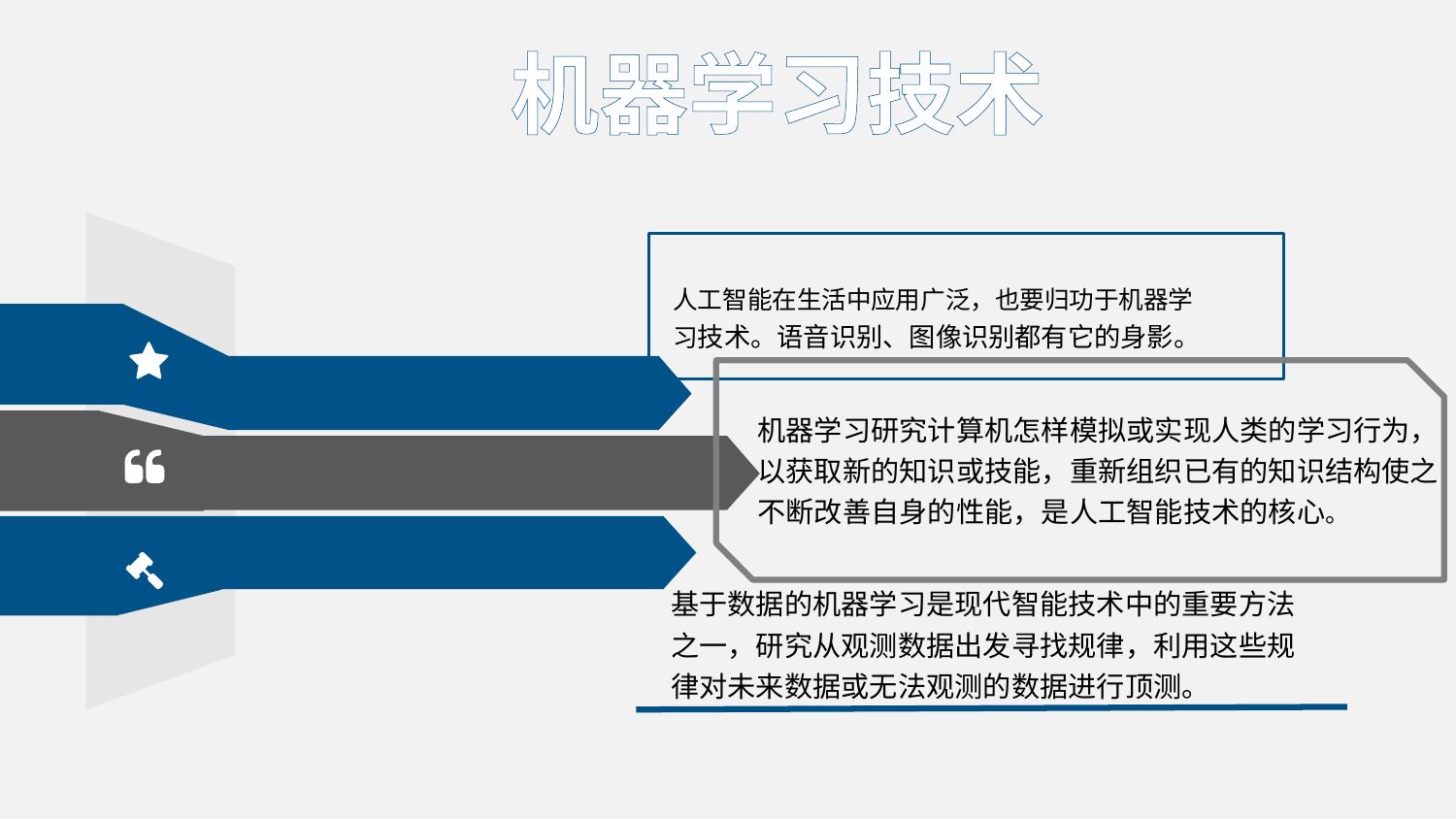

机器学习技术

人工智能在生活中应用广泛，也要归功于机器学习技术。语音识别、图像识别都有它的身影。

机器学习研究计算机怎样模拟或实现人类的学习行为，以获取新的知识或技能，重新组织已有的知识结构使之不断改善自身的性能，是人工智能技术的核心。

基于数据的机器学习是现代智能技术中的重要方法之一，研究从观测数据出发寻找规律，利用这些规律对未来数据或无法观测的数据进行顶测。